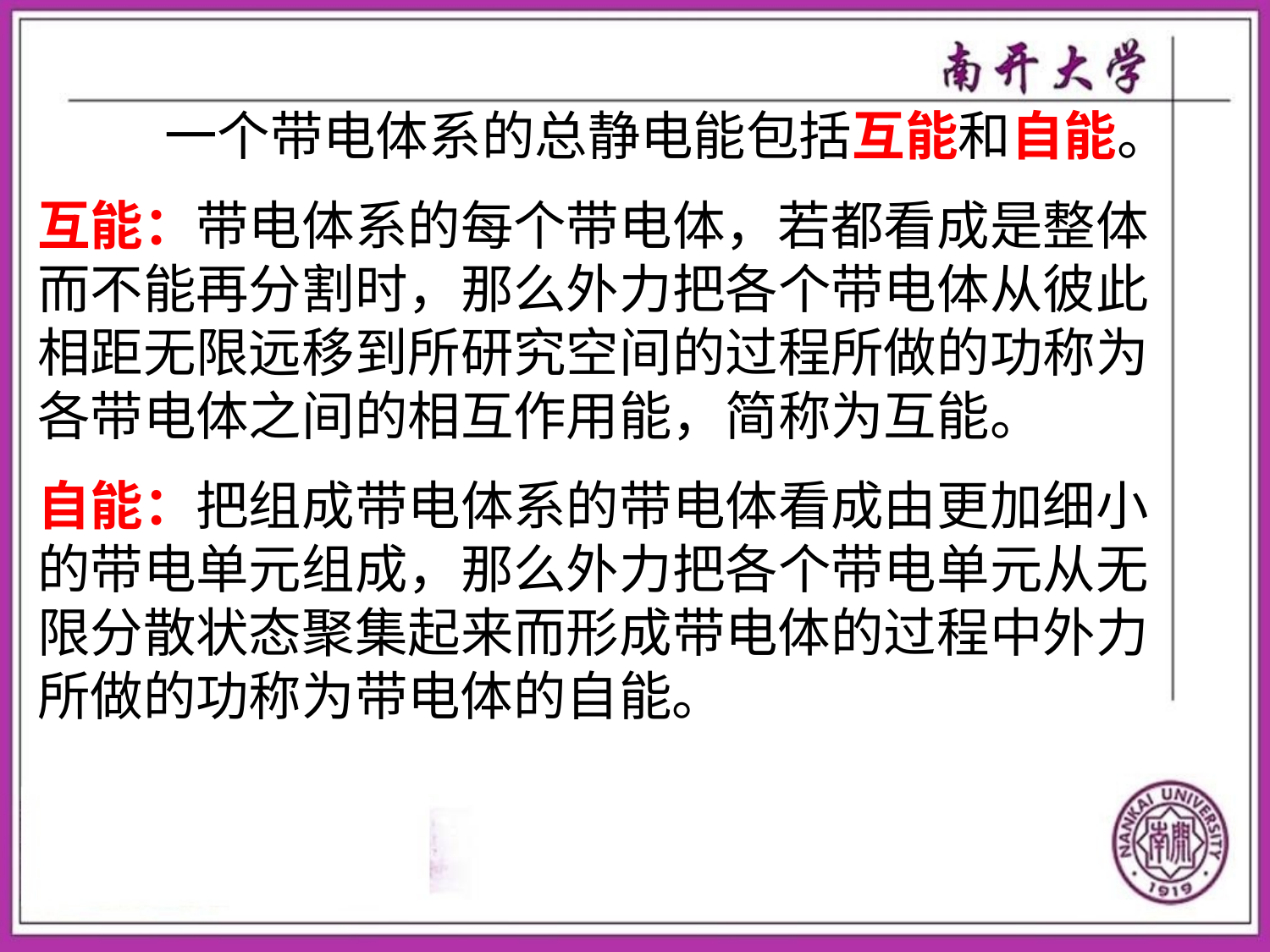

一个带电体系的总静电能包括互能和自能。
互能：带电体系的每个带电体，若都看成是整体而不能再分割时，那么外力把各个带电体从彼此相距无限远移到所研究空间的过程所做的功称为各带电体之间的相互作用能，简称为互能。
自能：把组成带电体系的带电体看成由更加细小的带电单元组成，那么外力把各个带电单元从无限分散状态聚集起来而形成带电体的过程中外力所做的功称为带电体的自能。